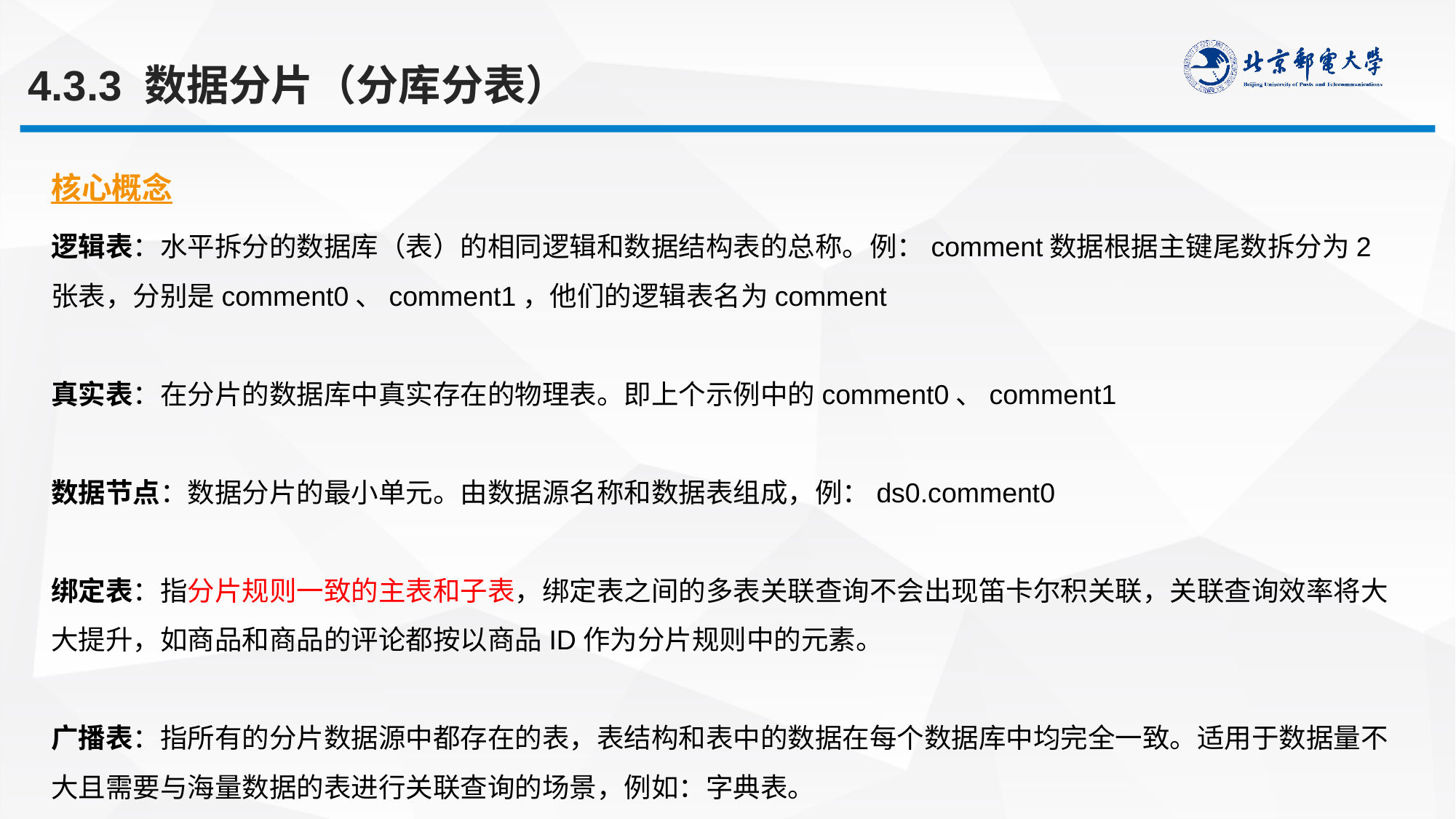

4.3.3 数据分片（分库分表）

核心概念
逻辑表：水平拆分的数据库（表）的相同逻辑和数据结构表的总称。例：comment数据根据主键尾数拆分为2张表，分别是comment0、comment1，他们的逻辑表名为comment

真实表：在分片的数据库中真实存在的物理表。即上个示例中的comment0、comment1

数据节点：数据分片的最小单元。由数据源名称和数据表组成，例：ds0.comment0

绑定表：指分片规则一致的主表和子表，绑定表之间的多表关联查询不会出现笛卡尔积关联，关联查询效率将大大提升，如商品和商品的评论都按以商品ID作为分片规则中的元素。

广播表：指所有的分片数据源中都存在的表，表结构和表中的数据在每个数据库中均完全一致。适用于数据量不大且需要与海量数据的表进行关联查询的场景，例如：字典表。